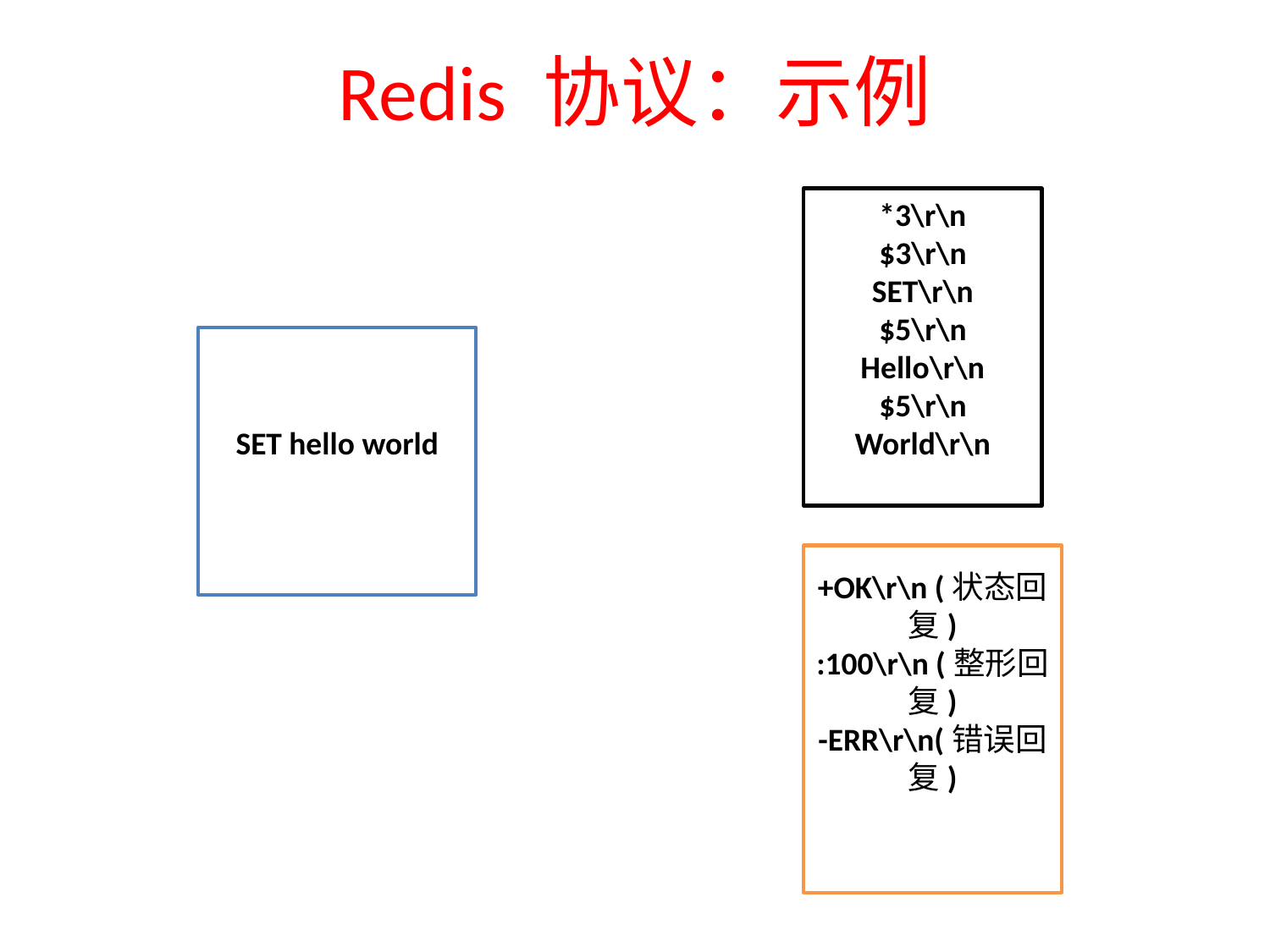

# Redis 协议：示例
*3\r\n
$3\r\n
SET\r\n
$5\r\n
Hello\r\n
$5\r\n
World\r\n
SET hello world
+OK\r\n (状态回复)
:100\r\n (整形回复)
-ERR\r\n(错误回复)